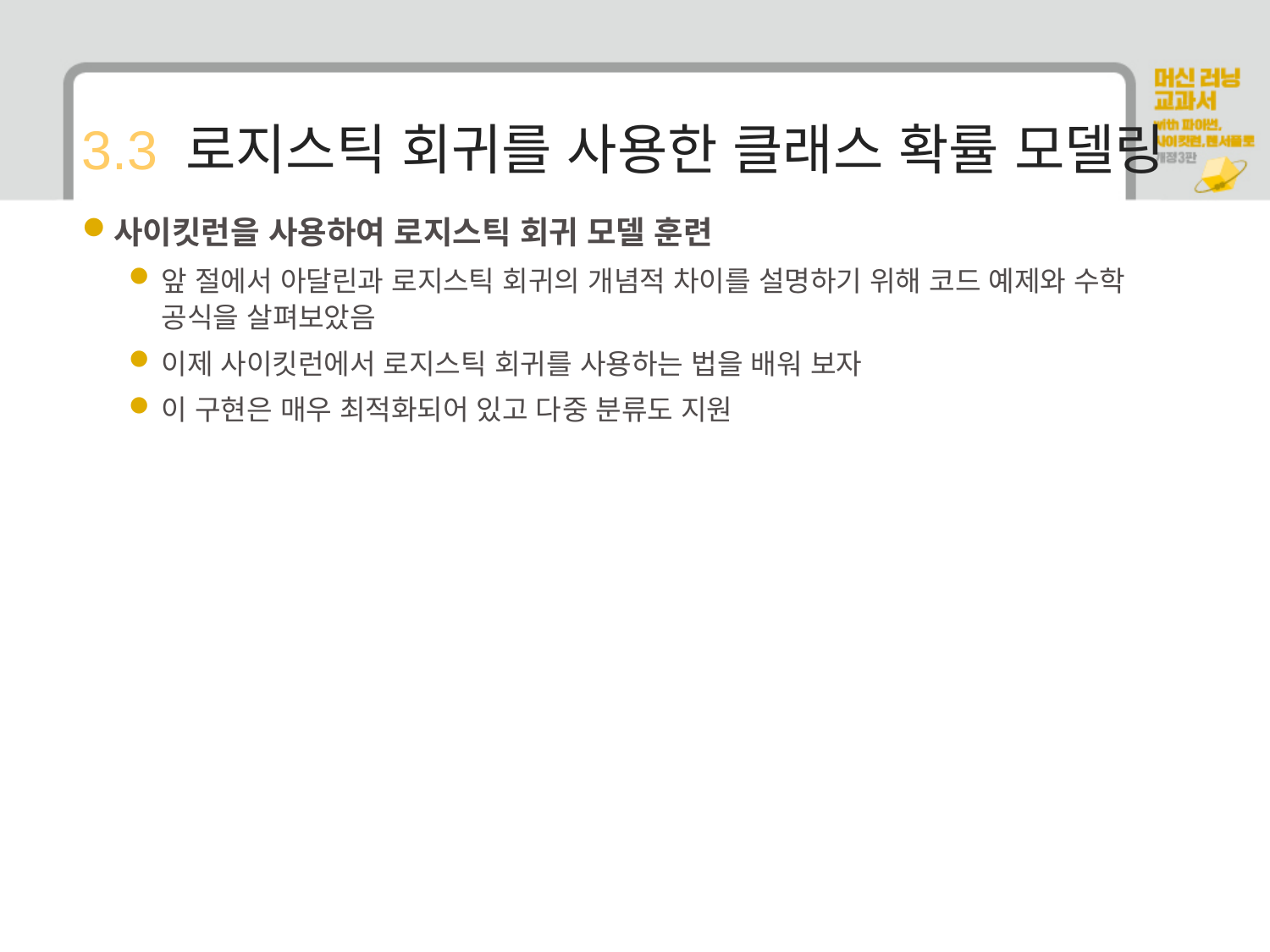

# 3.3 로지스틱 회귀를 사용한 클래스 확률 모델링
사이킷런을 사용하여 로지스틱 회귀 모델 훈련
앞 절에서 아달린과 로지스틱 회귀의 개념적 차이를 설명하기 위해 코드 예제와 수학 공식을 살펴보았음
이제 사이킷런에서 로지스틱 회귀를 사용하는 법을 배워 보자
이 구현은 매우 최적화되어 있고 다중 분류도 지원